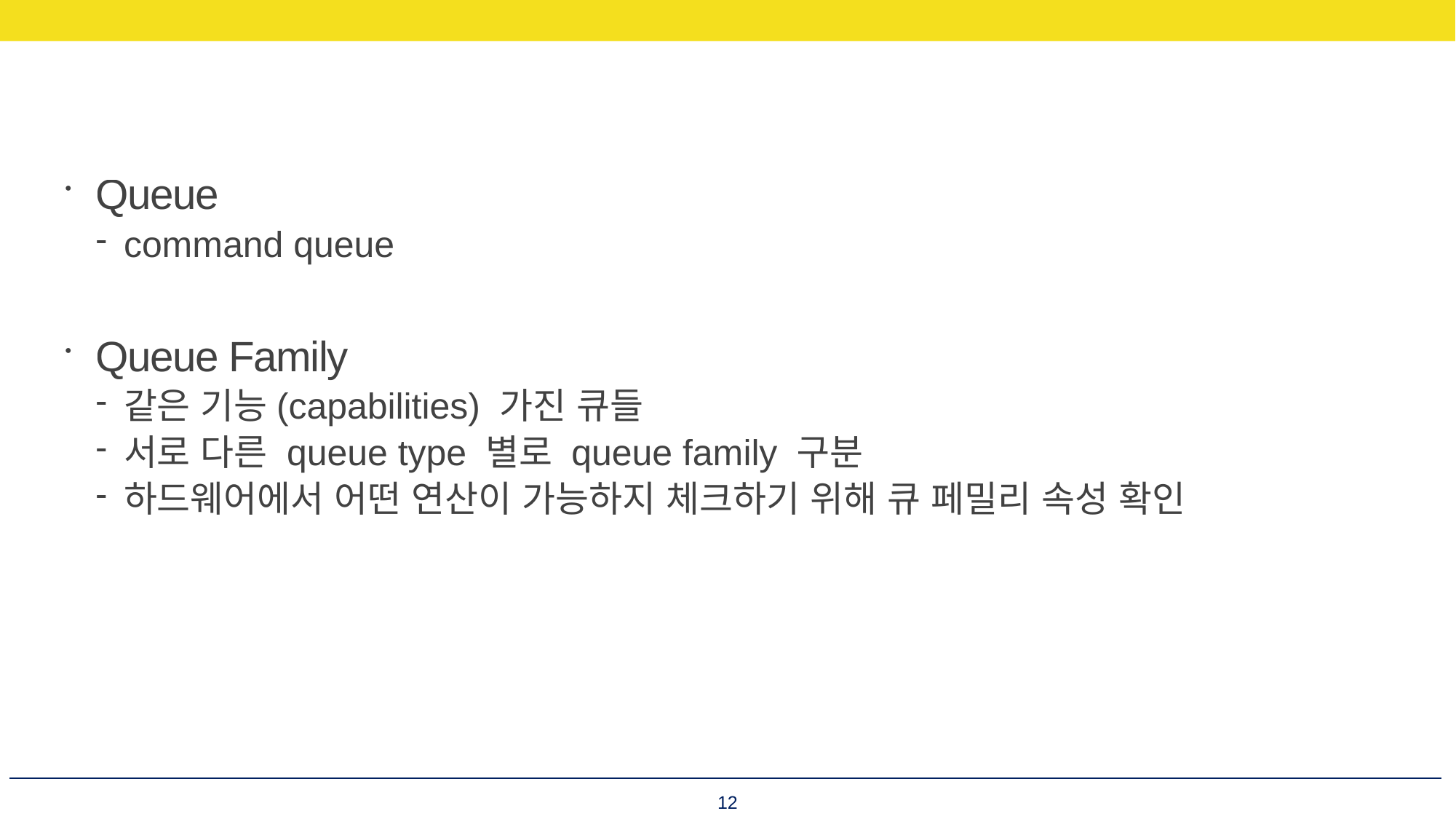

Queue
command queue

Queue Family
같은 기능(capabilities) 가진 큐들
서로 다른 queue type 별로 queue family 구분
하드웨어에서 어떤 연산이 가능하지 체크하기 위해 큐 페밀리 속성 확인

12